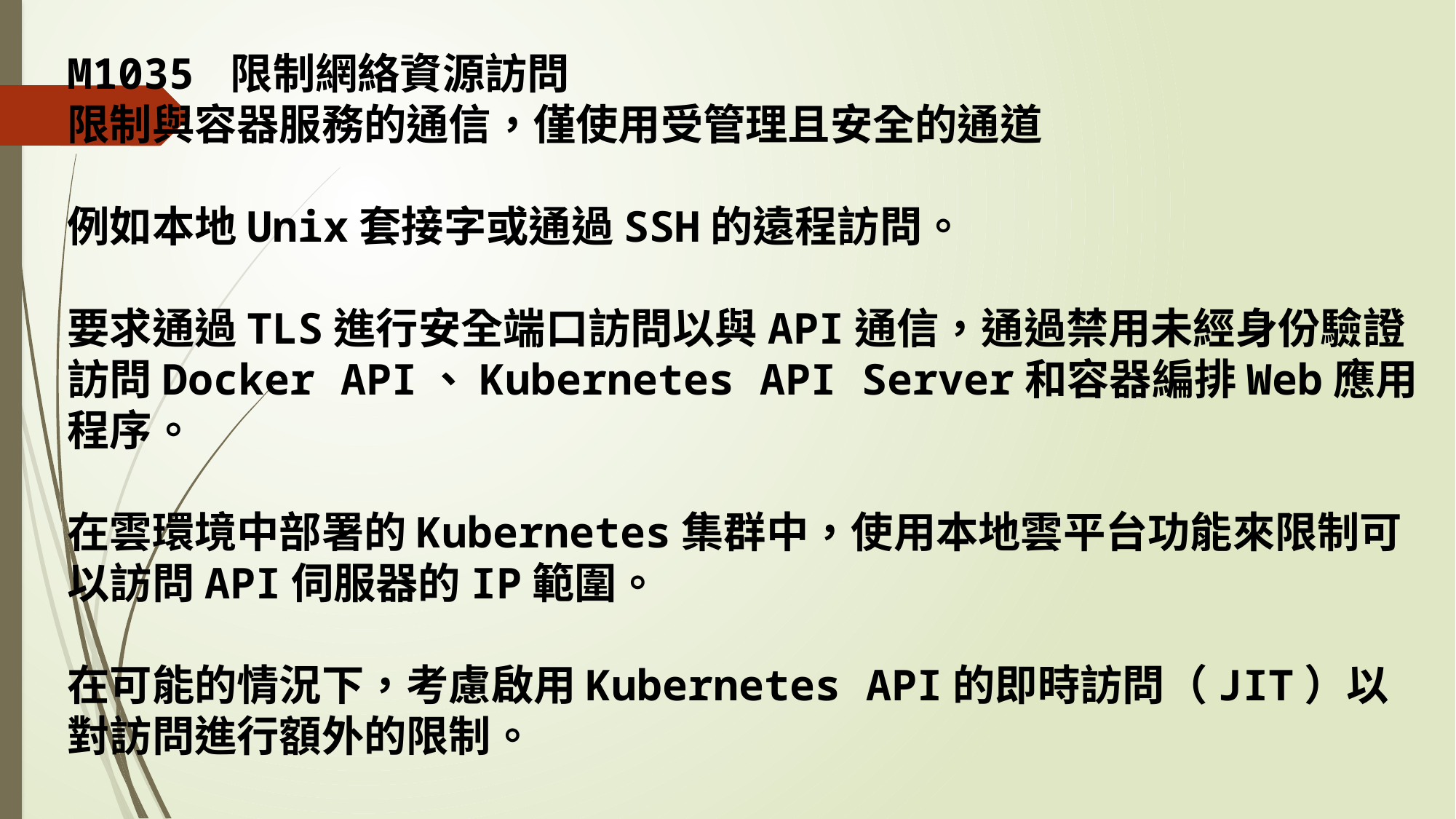

M1035 限制網絡資源訪問
限制與容器服務的通信，僅使用受管理且安全的通道

例如本地Unix套接字或通過SSH的遠程訪問。

要求通過TLS進行安全端口訪問以與API通信，通過禁用未經身份驗證訪問Docker API、Kubernetes API Server和容器編排Web應用程序。

在雲環境中部署的Kubernetes集群中，使用本地雲平台功能來限制可以訪問API伺服器的IP範圍。

在可能的情況下，考慮啟用Kubernetes API的即時訪問（JIT）以對訪問進行額外的限制。